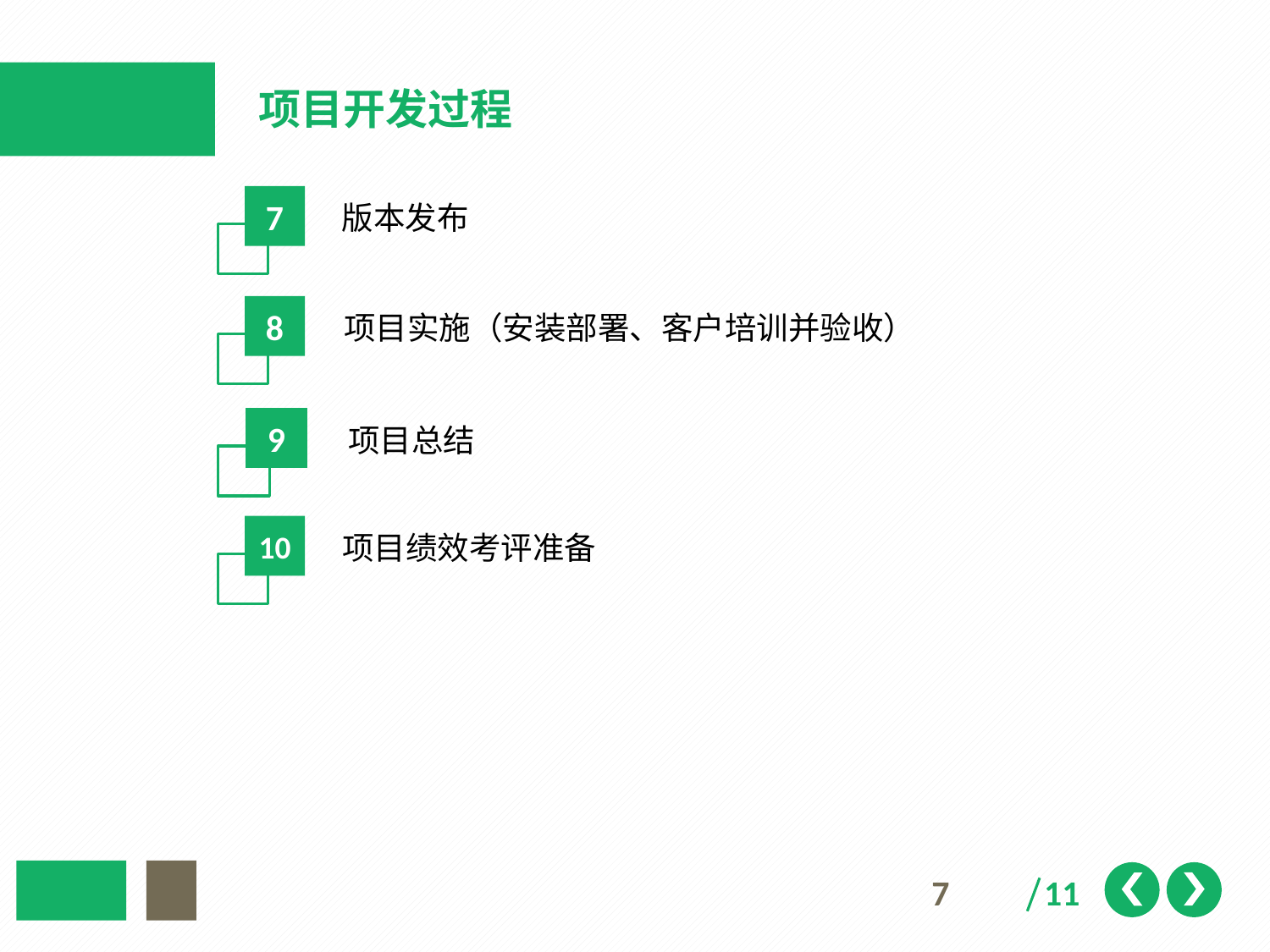

项目开发过程
7
版本发布

8
项目实施（安装部署、客户培训并验收）

9

项目总结
10
项目绩效考评准备